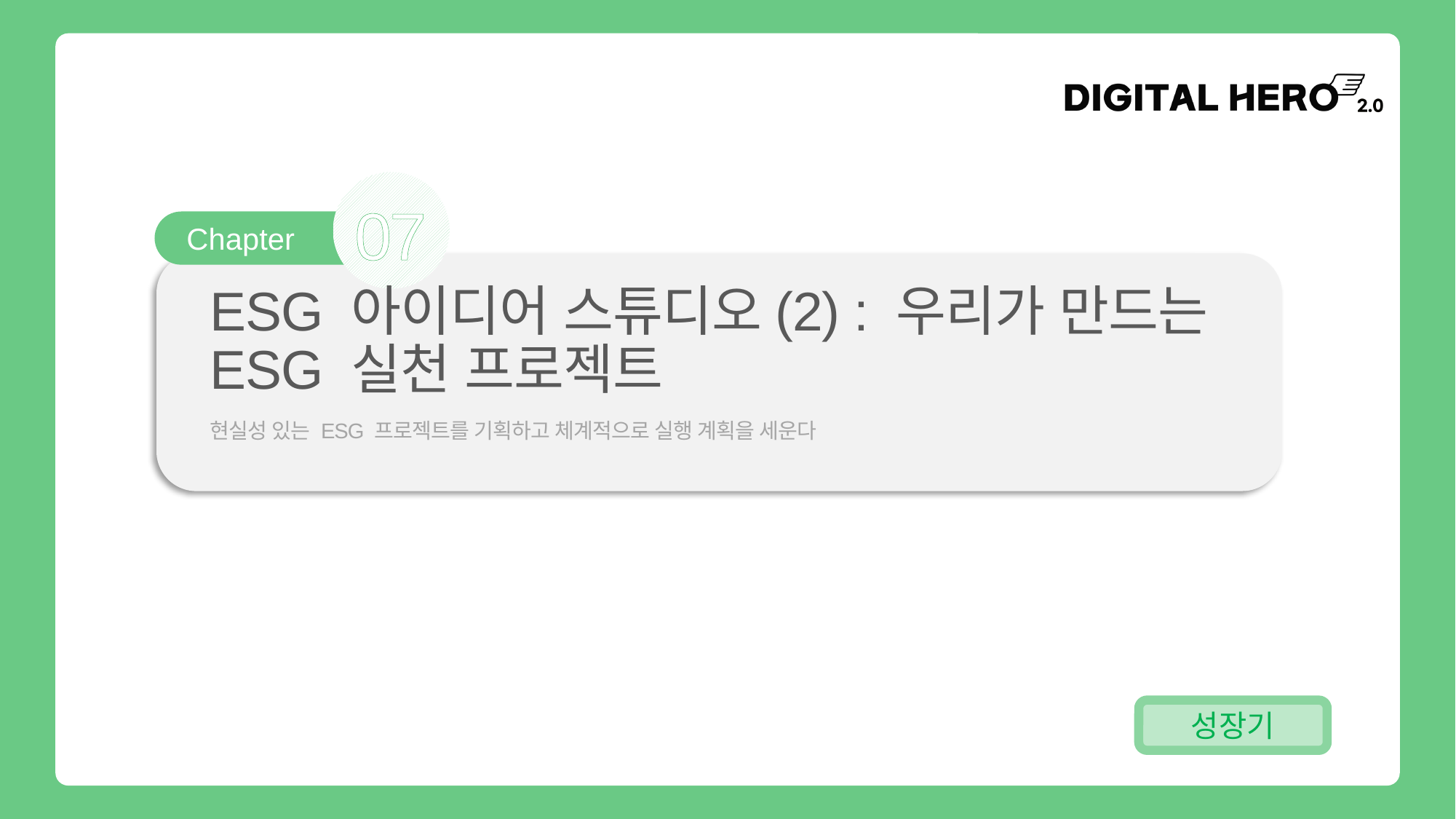

07
ESG 아이디어 스튜디오(2) : 우리가 만드는 ESG 실천 프로젝트
현실성 있는 ESG 프로젝트를 기획하고 체계적으로 실행 계획을 세운다
성장기